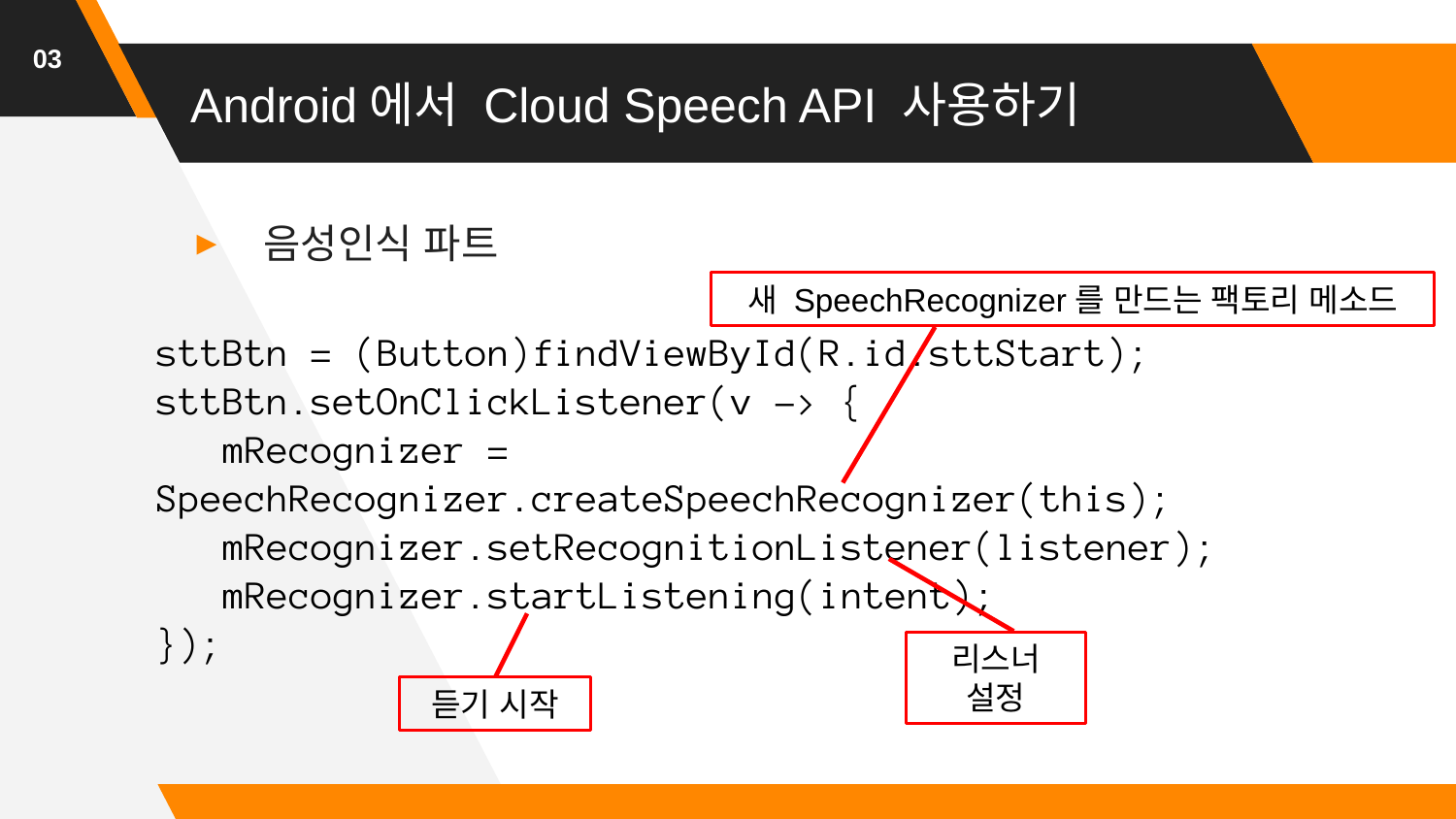

03
# Android에서 Cloud Speech API 사용하기
음성인식 파트
새 SpeechRecognizer를 만드는 팩토리 메소드
sttBtn = (Button)findViewById(R.id.sttStart);
sttBtn.setOnClickListener(v -> {
   mRecognizer = SpeechRecognizer.createSpeechRecognizer(this);
   mRecognizer.setRecognitionListener(listener);
   mRecognizer.startListening(intent);
});
리스너 설정
듣기 시작